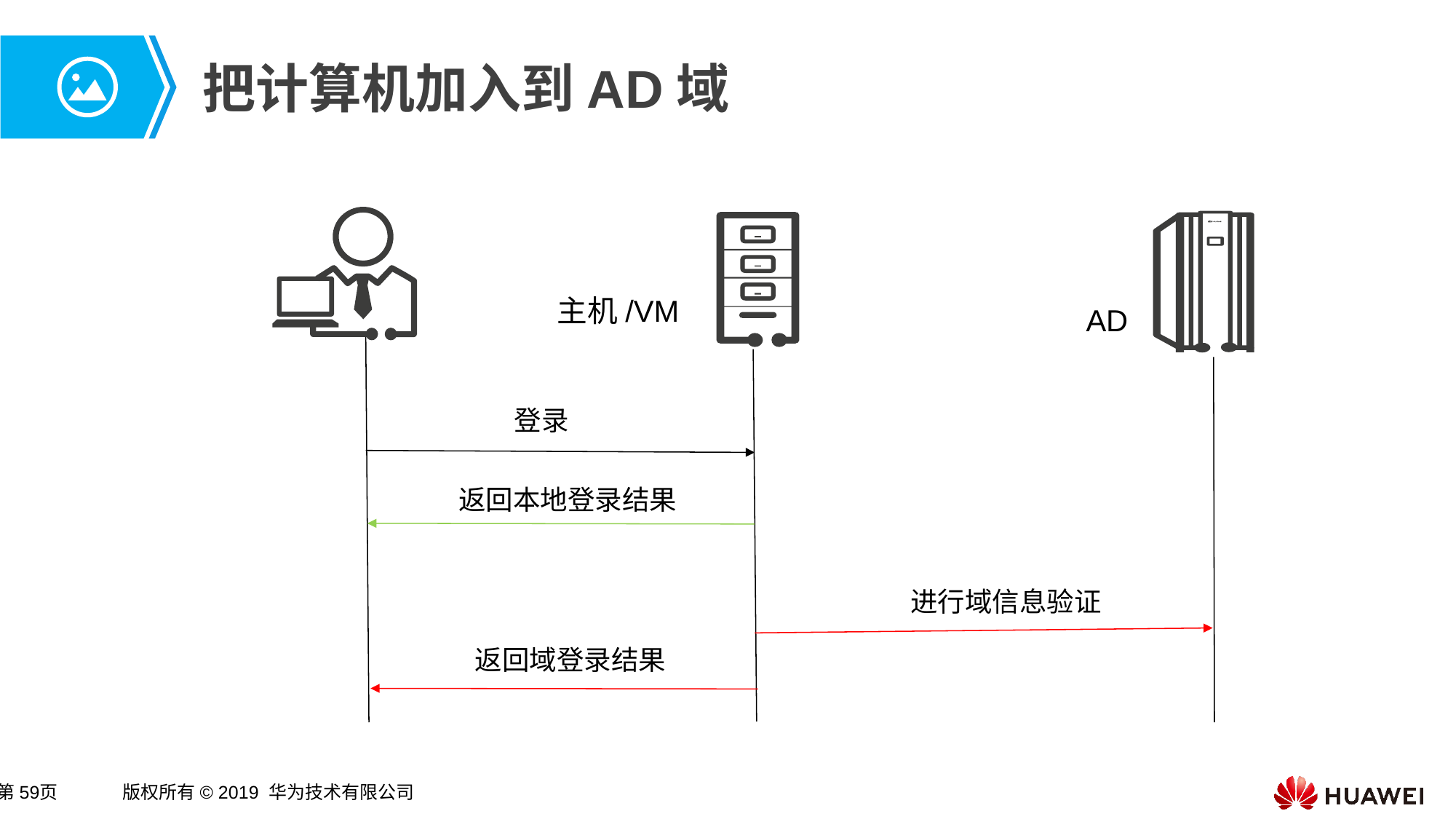

# 把计算机加入到AD域

主机/VM
AD
登录
返回本地登录结果
进行域信息验证
返回域登录结果